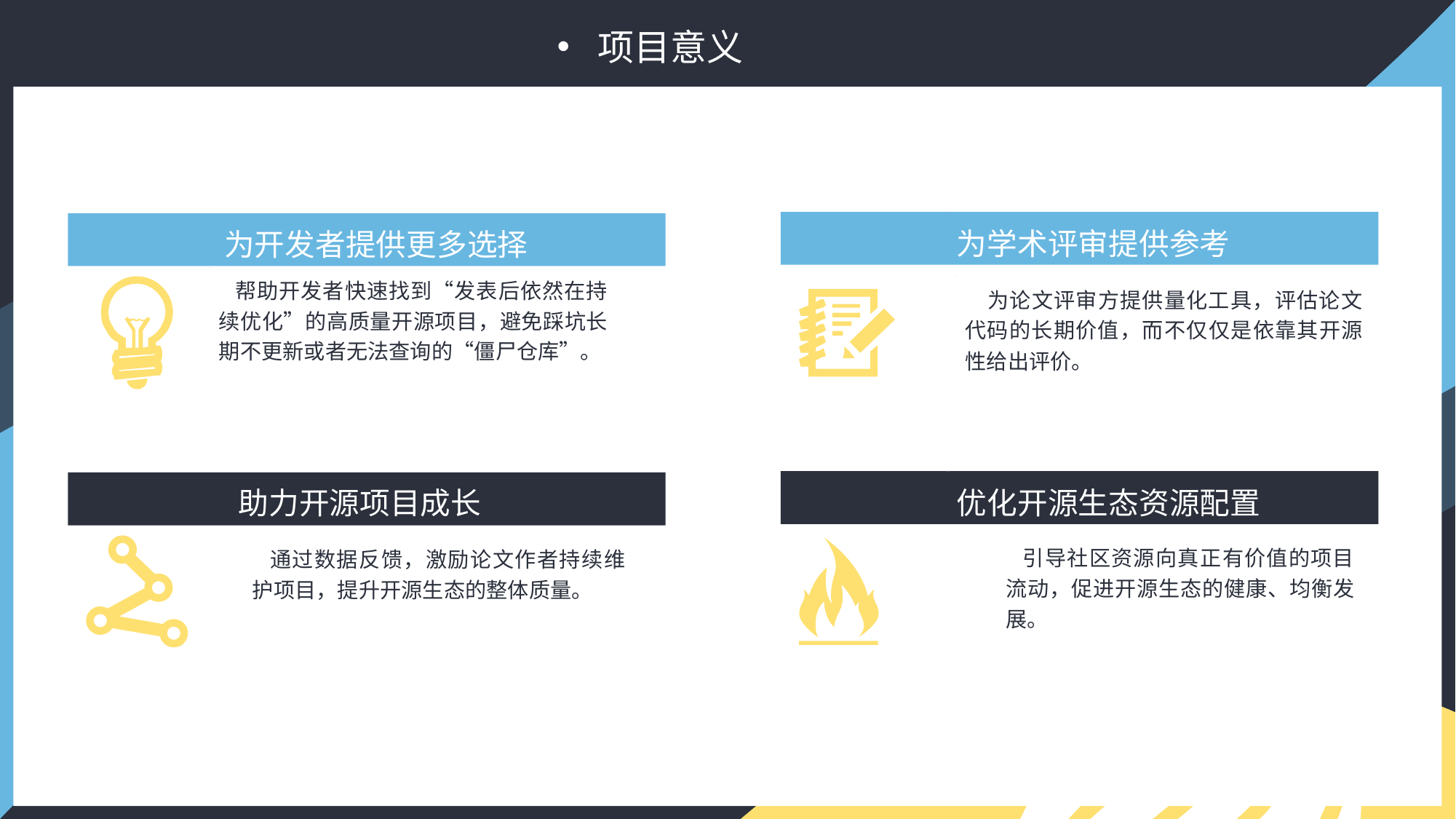

项目意义
为学术评审提供参考

为开发者提供更多选择

  帮助开发者快速找到“发表后依然在持续优化”的高质量开源项目，避免踩坑长期不更新或者无法查询的“僵尸仓库”。

   为论文评审方提供量化工具，评估论文代码的长期价值，而不仅仅是依靠其开源性给出评价。

优化开源生态资源配置
助力开源项目成长

  引导社区资源向真正有价值的项目流动，促进开源生态的健康、均衡发展。

  通过数据反馈，激励论文作者持续维护项目，提升开源生态的整体质量。